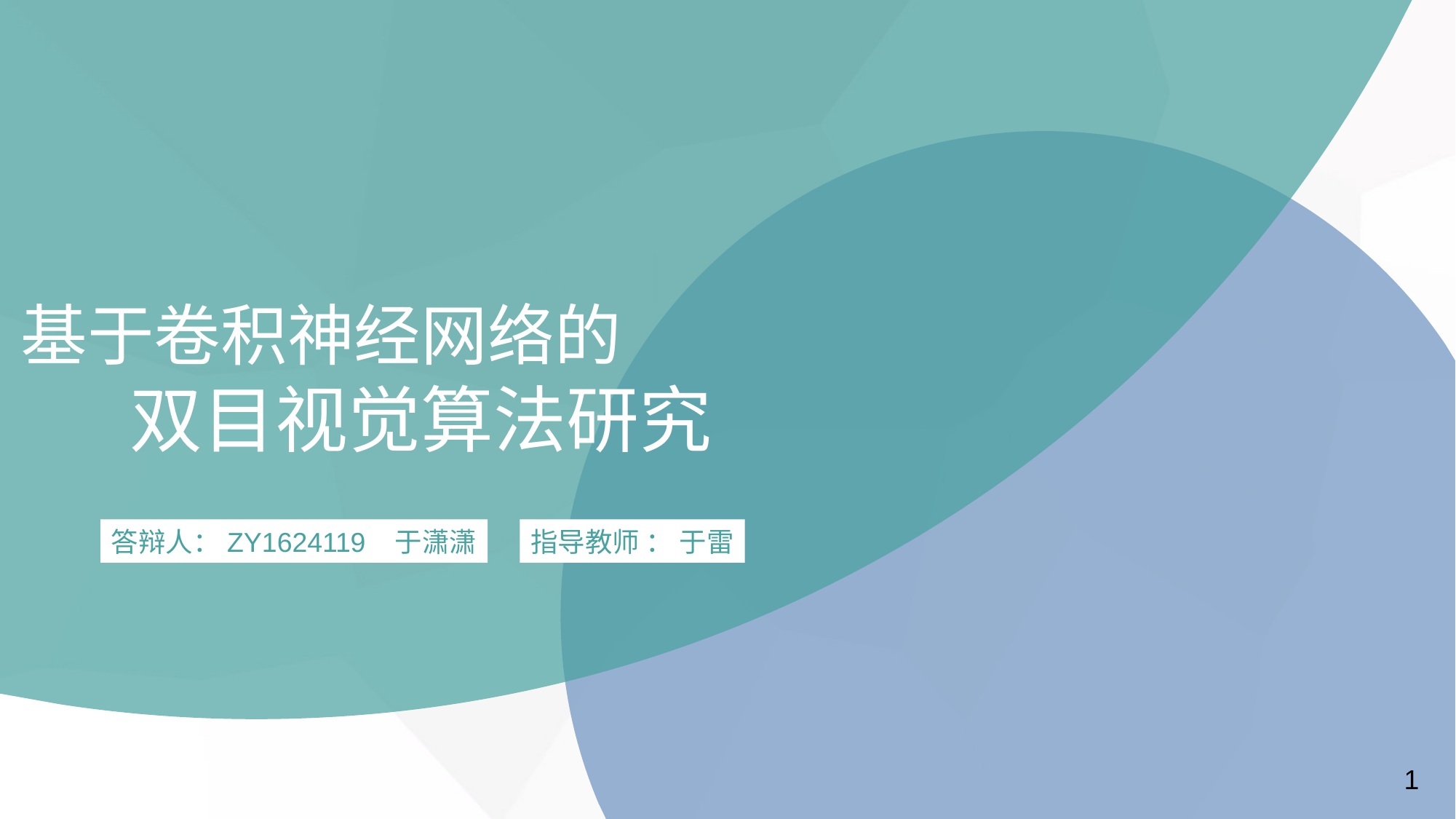

基于卷积神经网络的
	双目视觉算法研究
答辩人：ZY1624119   于潇潇

指导教师 ： 于雷
1